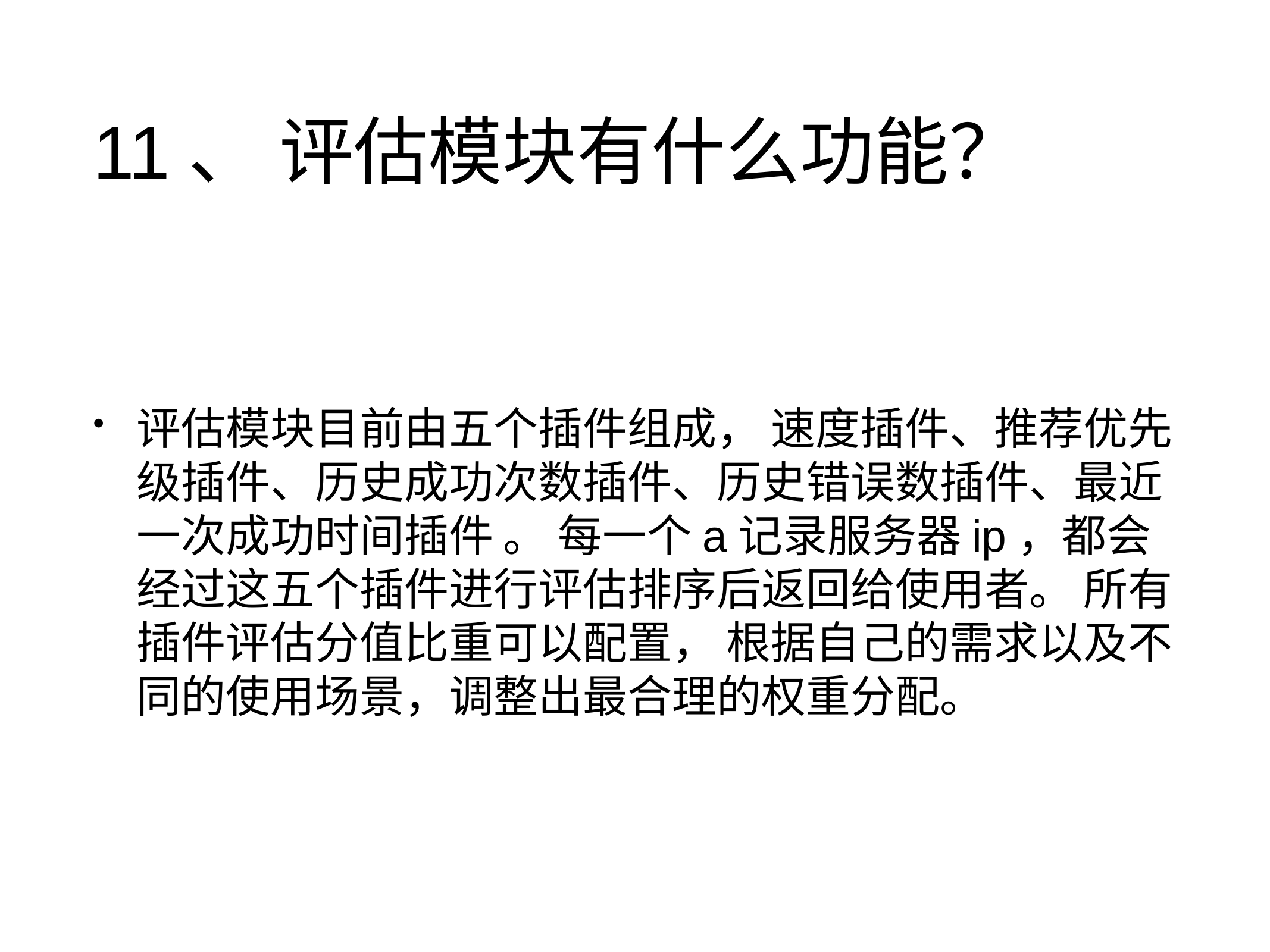

# 11、 评估模块有什么功能？
评估模块目前由五个插件组成， 速度插件、推荐优先级插件、历史成功次数插件、历史错误数插件、最近一次成功时间插件 。 每一个a记录服务器ip，都会经过这五个插件进行评估排序后返回给使用者。 所有插件评估分值比重可以配置， 根据自己的需求以及不同的使用场景，调整出最合理的权重分配。